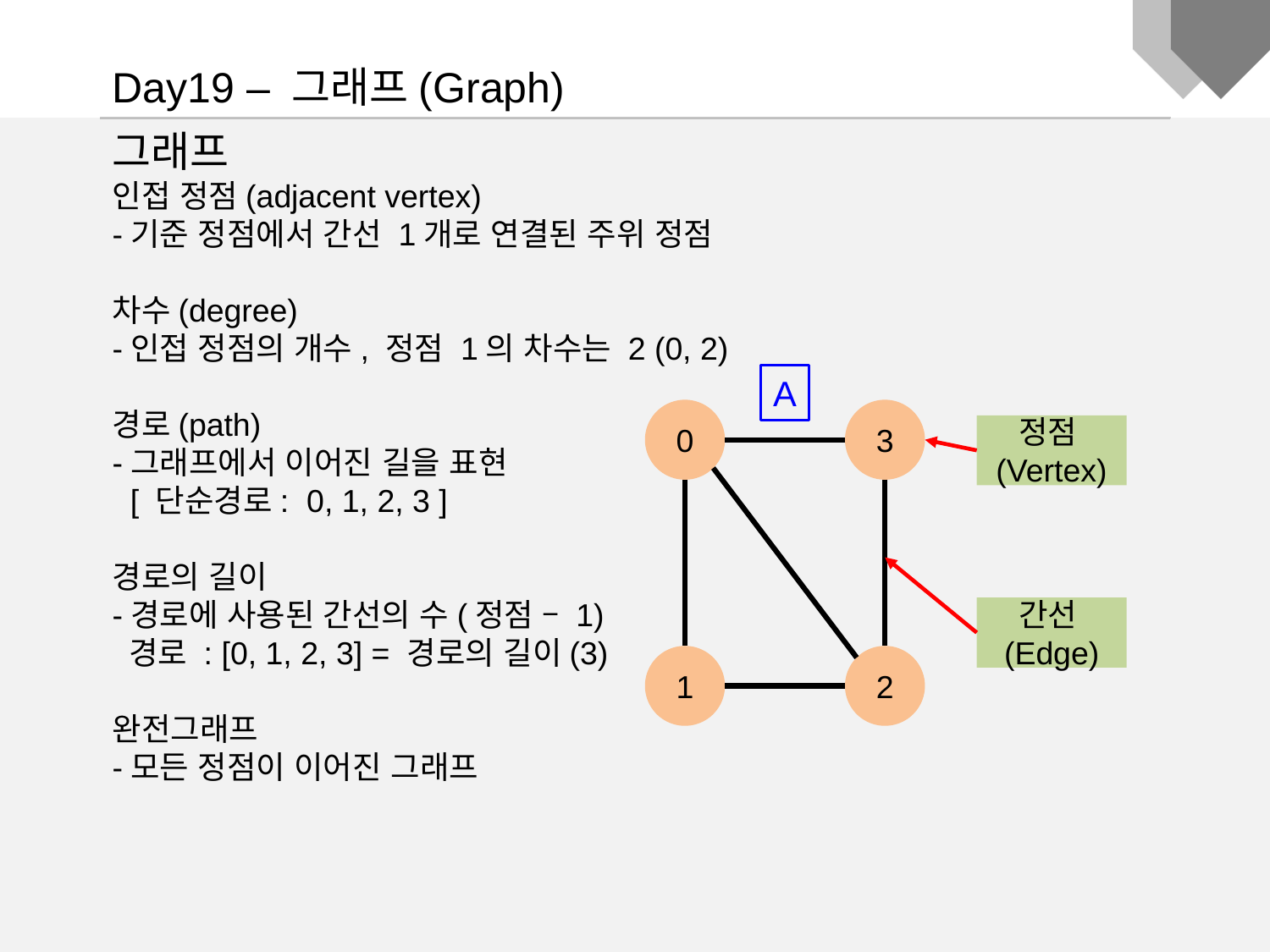

Day19 – 그래프(Graph)
그래프
인접 정점(adjacent vertex)
-기준 정점에서 간선 1개로 연결된 주위 정점

차수(degree)
-인접 정점의 개수, 정점 1의 차수는 2 (0, 2)

경로(path)
-그래프에서 이어진 길을 표현
  [ 단순경로:  0, 1, 2, 3 ]

경로의 길이
-경로에 사용된 간선의 수(정점 – 1)
 경로 : [0, 1, 2, 3] = 경로의 길이(3)

완전그래프
-모든 정점이 이어진 그래프
A
0
3
1
2
정점(Vertex)
간선(Edge)